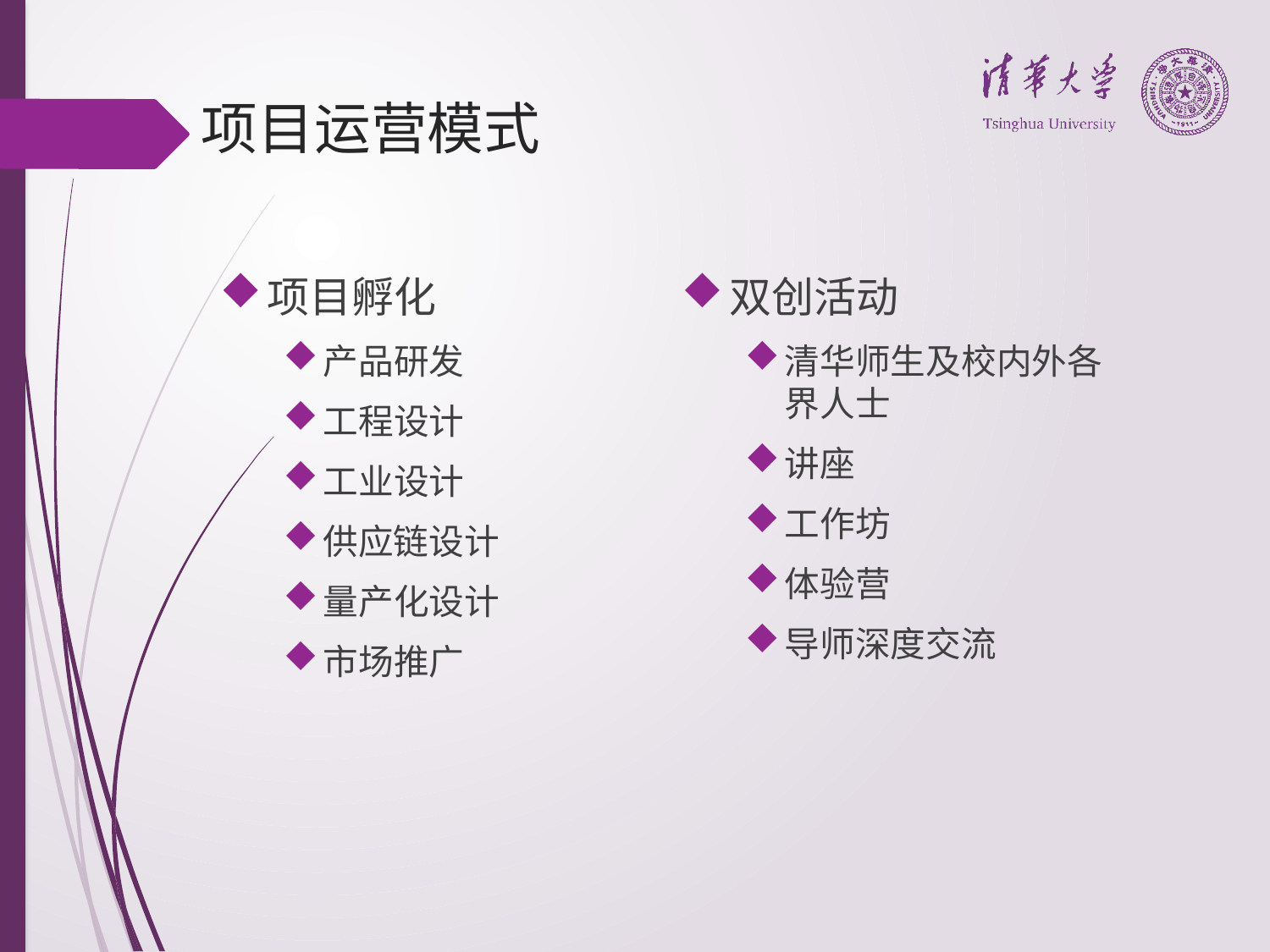

# 项目运营模式
项目孵化
产品研发
工程设计
工业设计
供应链设计
量产化设计
市场推广
双创活动
清华师生及校内外各界人士
讲座
工作坊
体验营
导师深度交流